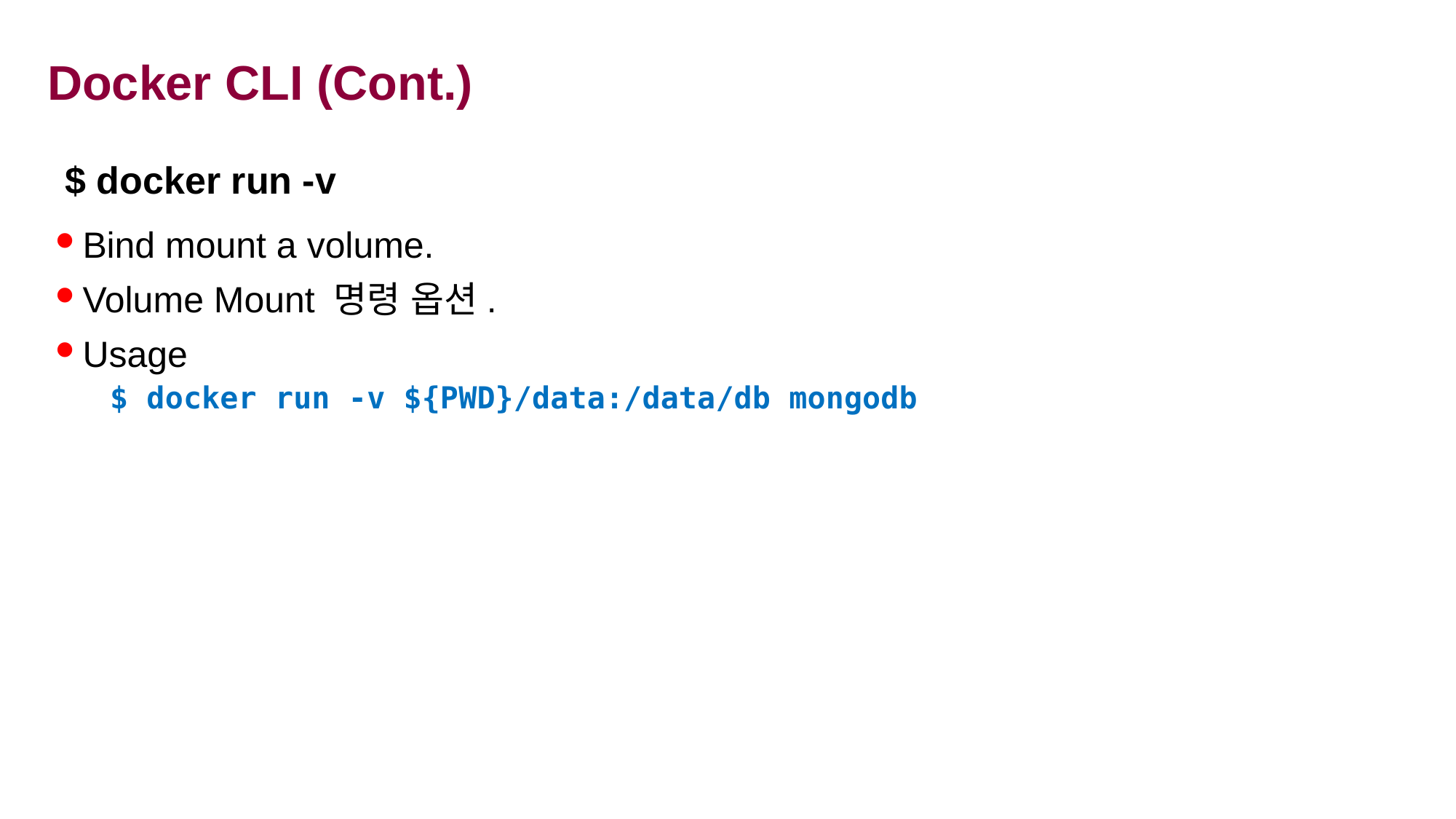

# Docker CLI (Cont.)
$ docker run -v
Bind mount a volume.
Volume Mount 명령 옵션.
Usage
$ docker run -v ${PWD}/data:/data/db mongodb